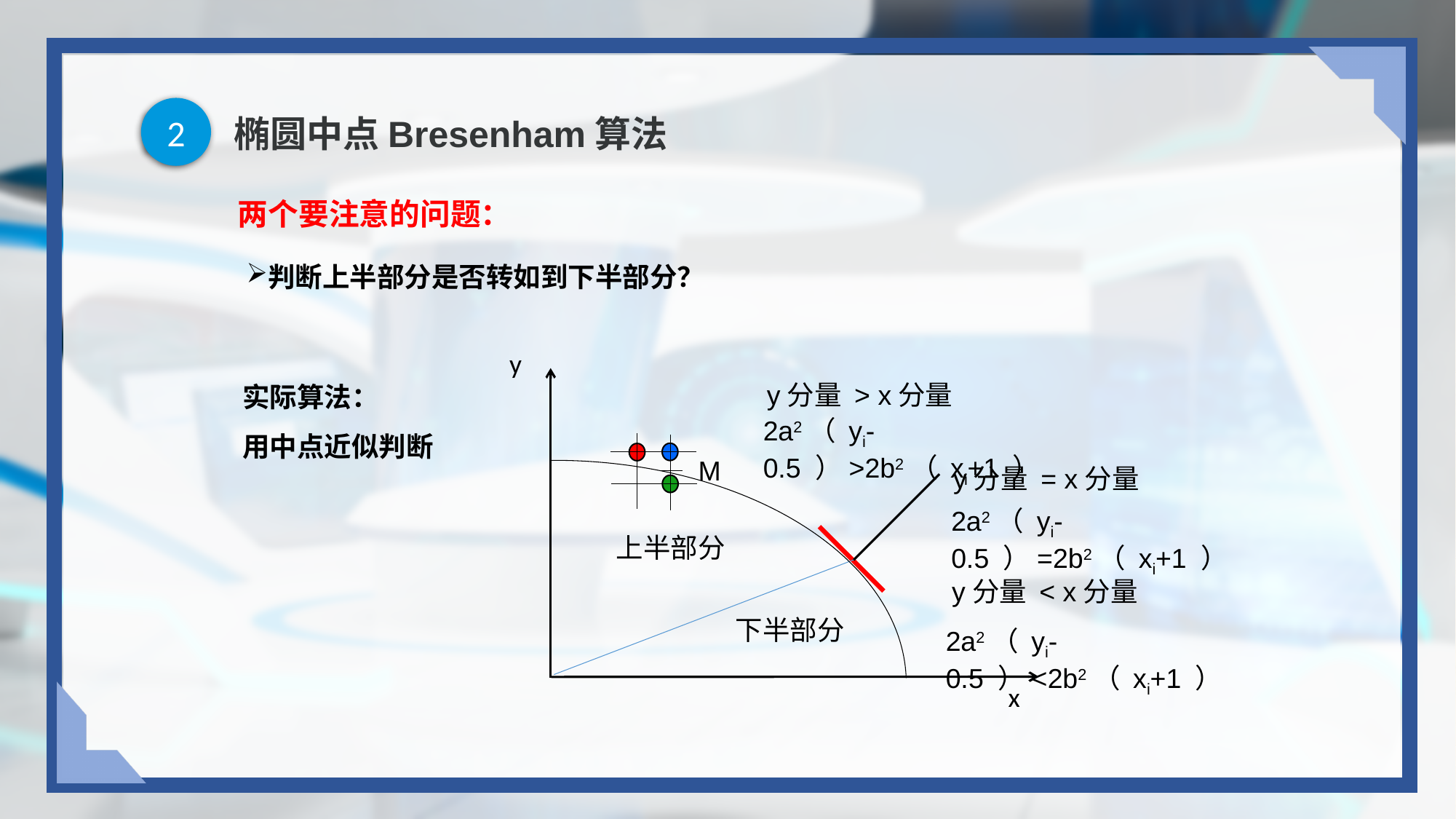

2
# 椭圆中点Bresenham算法
两个要注意的问题：
判断上半部分是否转如到下半部分？
y
实际算法：
用中点近似判断
y分量 > x分量
2a2（ yi-0.5 ）>2b2（ xi+1 ）

M

y分量 = x分量

2a2（ yi-0.5 ）=2b2（ xi+1 ）
上半部分
y分量 < x分量
下半部分
2a2（ yi-0.5 ）<2b2（ xi+1 ）
x